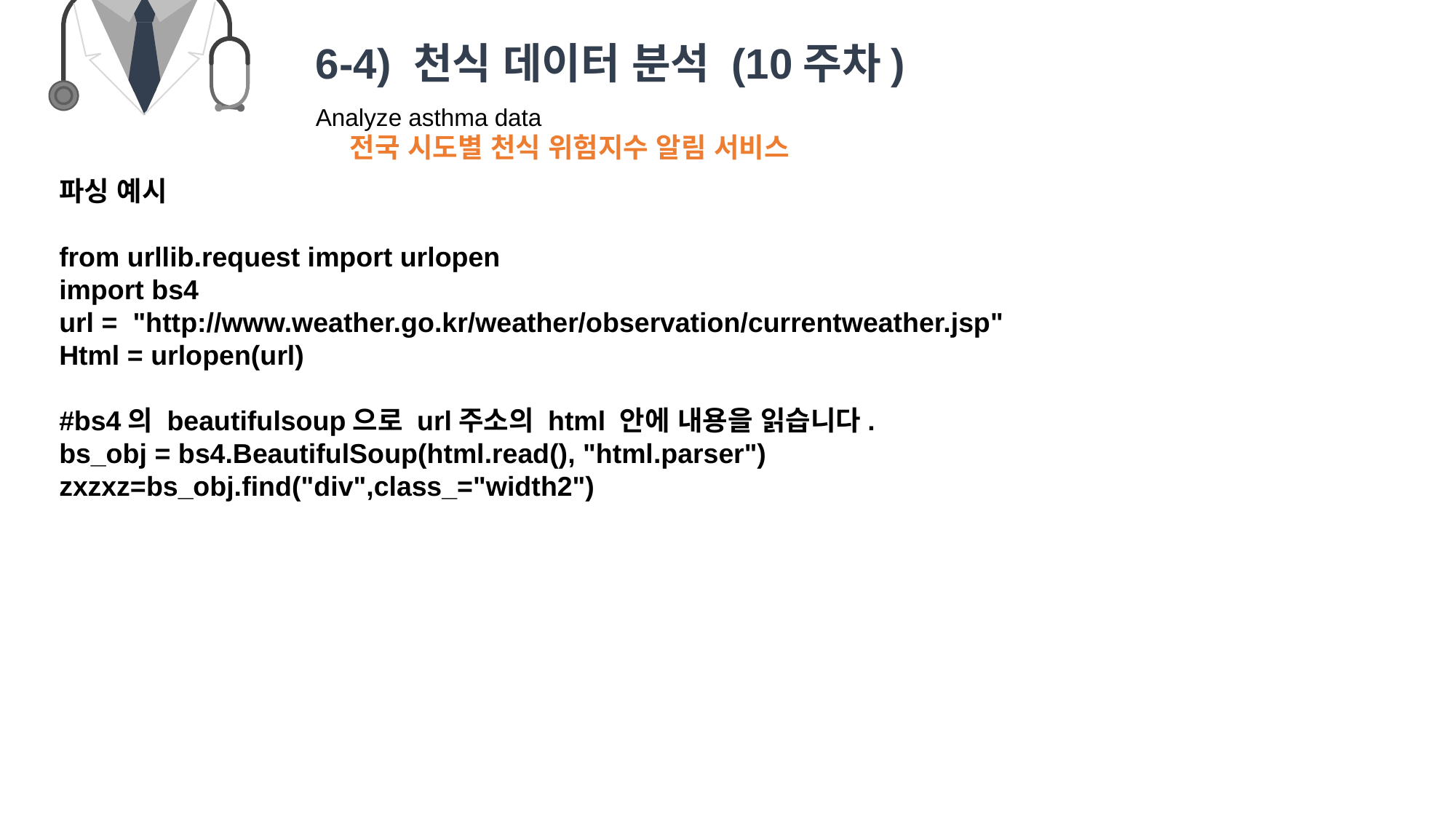

6-4) 천식 데이터 분석 (10주차)
Analyze asthma data
전국 시도별 천식 위험지수 알림 서비스
파싱 예시

from urllib.request import urlopen
import bs4
url =  "http://www.weather.go.kr/weather/observation/currentweather.jsp"
Html = urlopen(url)

#bs4의 beautifulsoup으로 url주소의 html 안에 내용을 읽습니다.
bs_obj = bs4.BeautifulSoup(html.read(), "html.parser")
zxzxz=bs_obj.find("div",class_="width2")